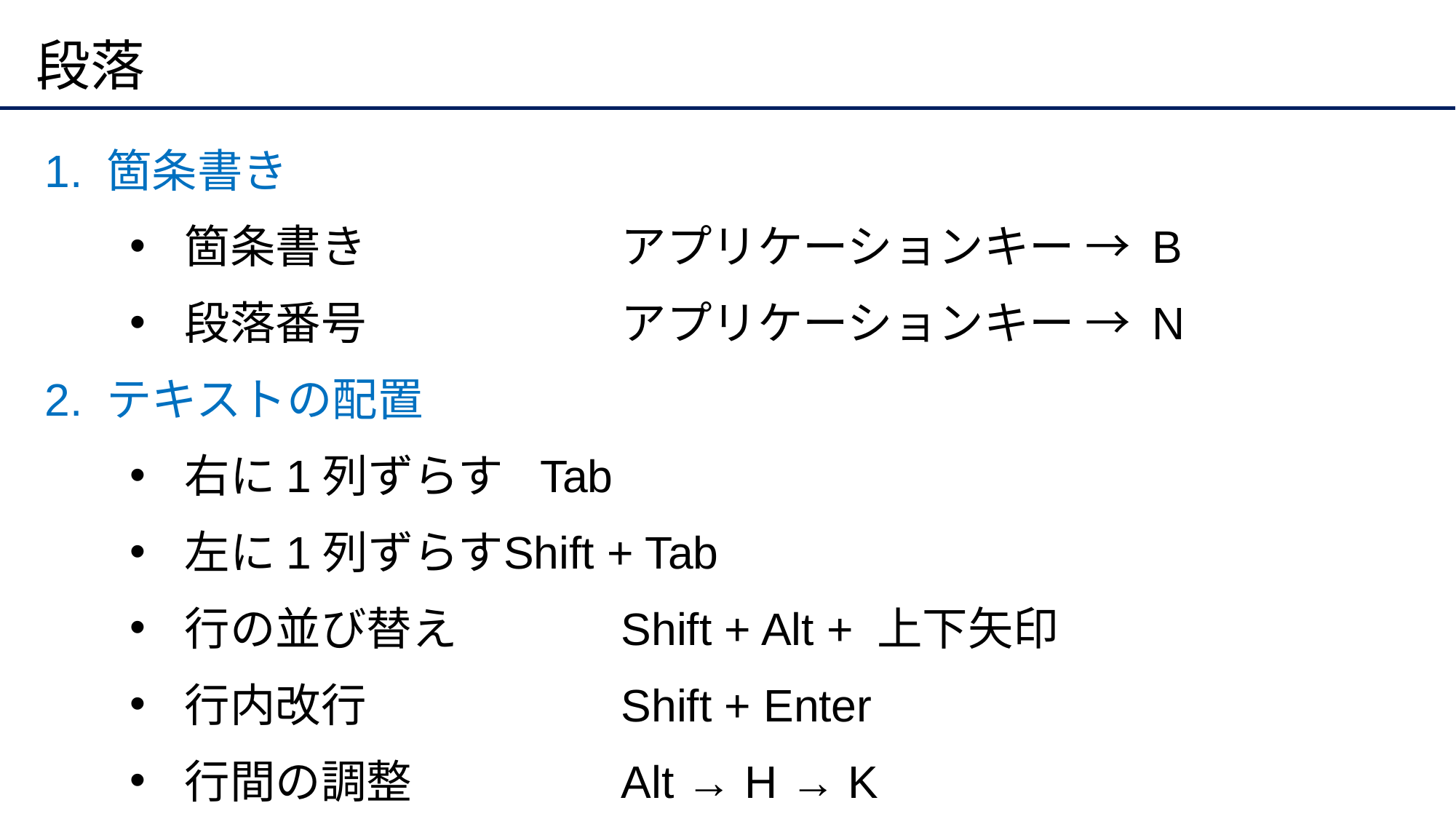

# 段落
箇条書き
箇条書き		アプリケーションキー → B
段落番号		アプリケーションキー → N
テキストの配置
右に1列ずらす	Tab
左に1列ずらす	Shift + Tab
行の並び替え		Shift + Alt + 上下矢印
行内改行		Shift + Enter
行間の調整		Alt → H → K